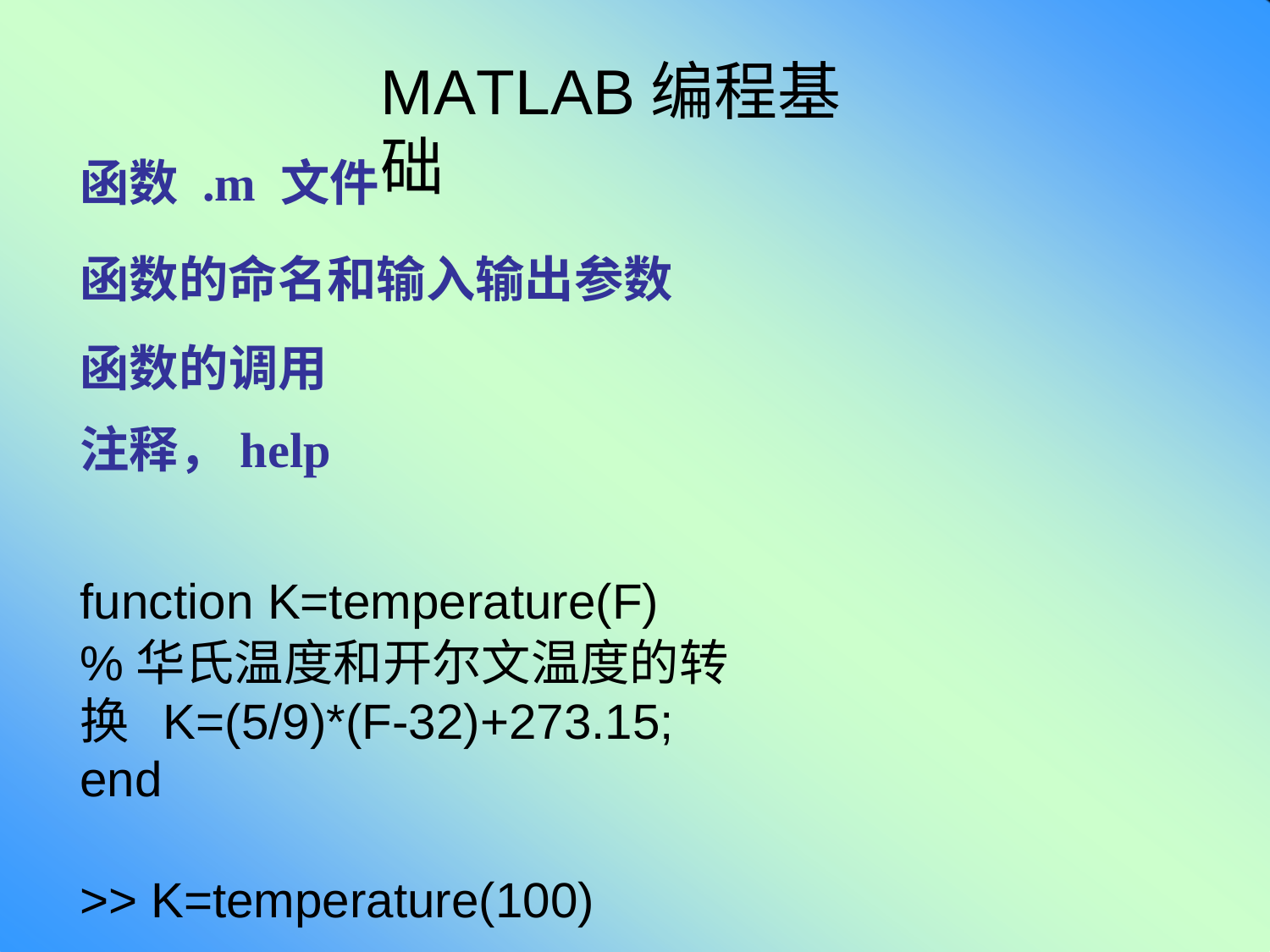

# MATLAB编程基础
函数.m 文件
函数的命名和输入输出参数 函数的调用
注释，help

function K=temperature(F)
%华氏温度和开尔文温度的转换  K=(5/9)*(F-32)+273.15;
end

>> K=temperature(100)